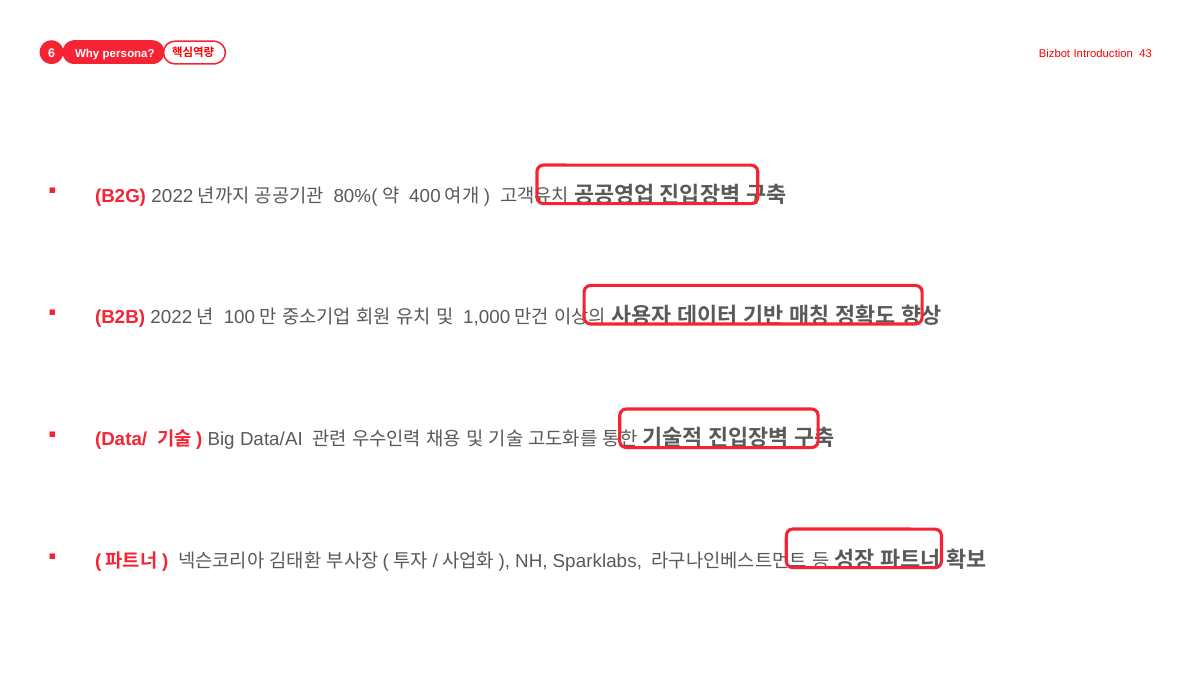

6
핵심역량
추진 배경 및 문제 인식
Why persona?
Bizbot Introduction  43

(B2G) 2022년까지 공공기관 80%(약 400여개) 고객유치 공공영업 진입장벽 구축

(B2B) 2022년 100만 중소기업 회원 유치 및 1,000만건 이상의 사용자 데이터 기반 매칭 정확도 향상

(Data/ 기술) Big Data/AI 관련 우수인력 채용 및 기술 고도화를 통한 기술적 진입장벽 구축

(파트너) 넥슨코리아 김태환 부사장(투자/사업화), NH, Sparklabs, 라구나인베스트먼트 등 성장 파트너 확보